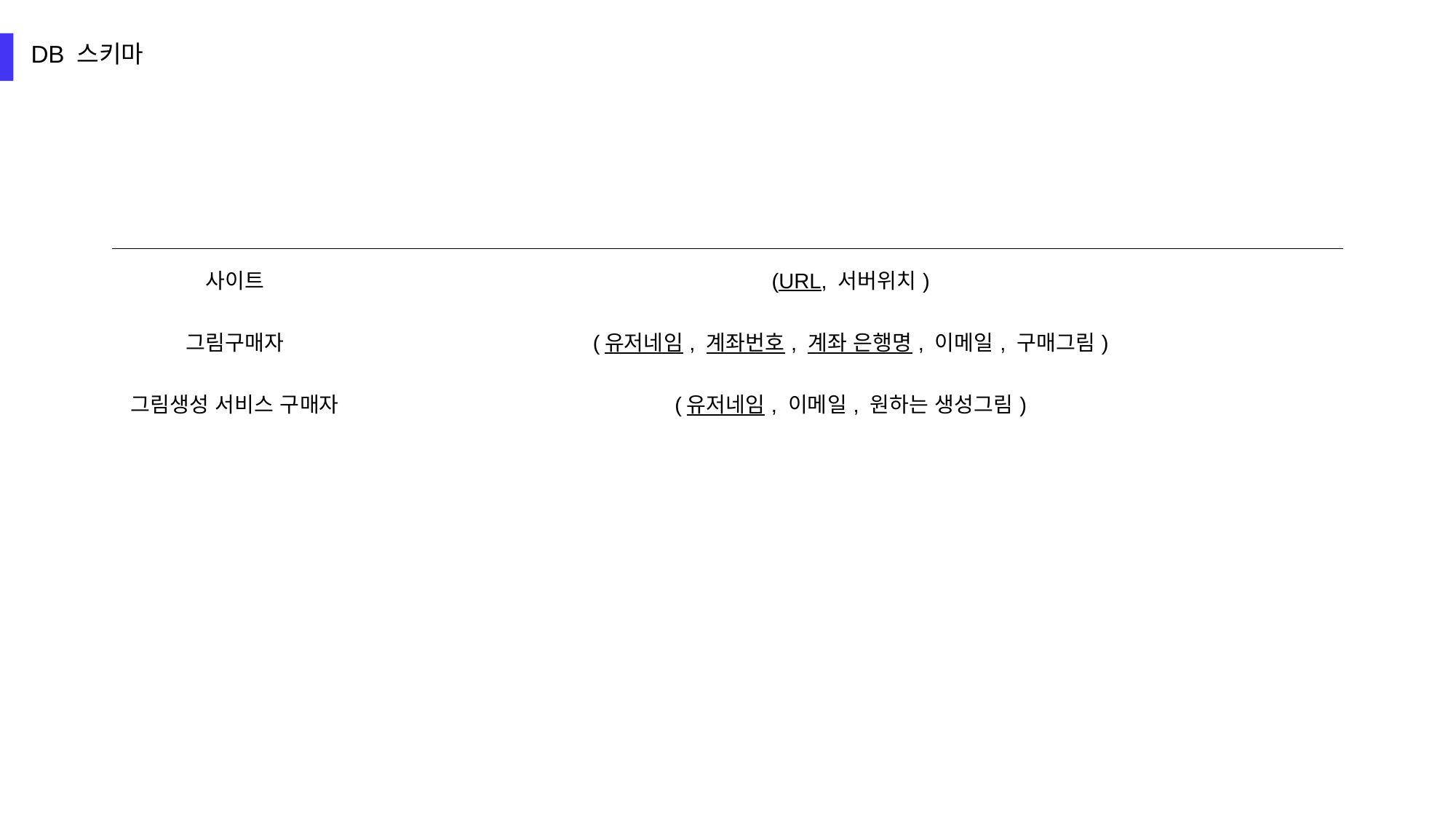

DB 스키마
| 사이트 | (URL, 서버위치) |
| --- | --- |
| 그림구매자 | (유저네임, 계좌번호, 계좌 은행명, 이메일, 구매그림) |
| 그림생성 서비스 구매자 | (유저네임, 이메일, 원하는 생성그림) |